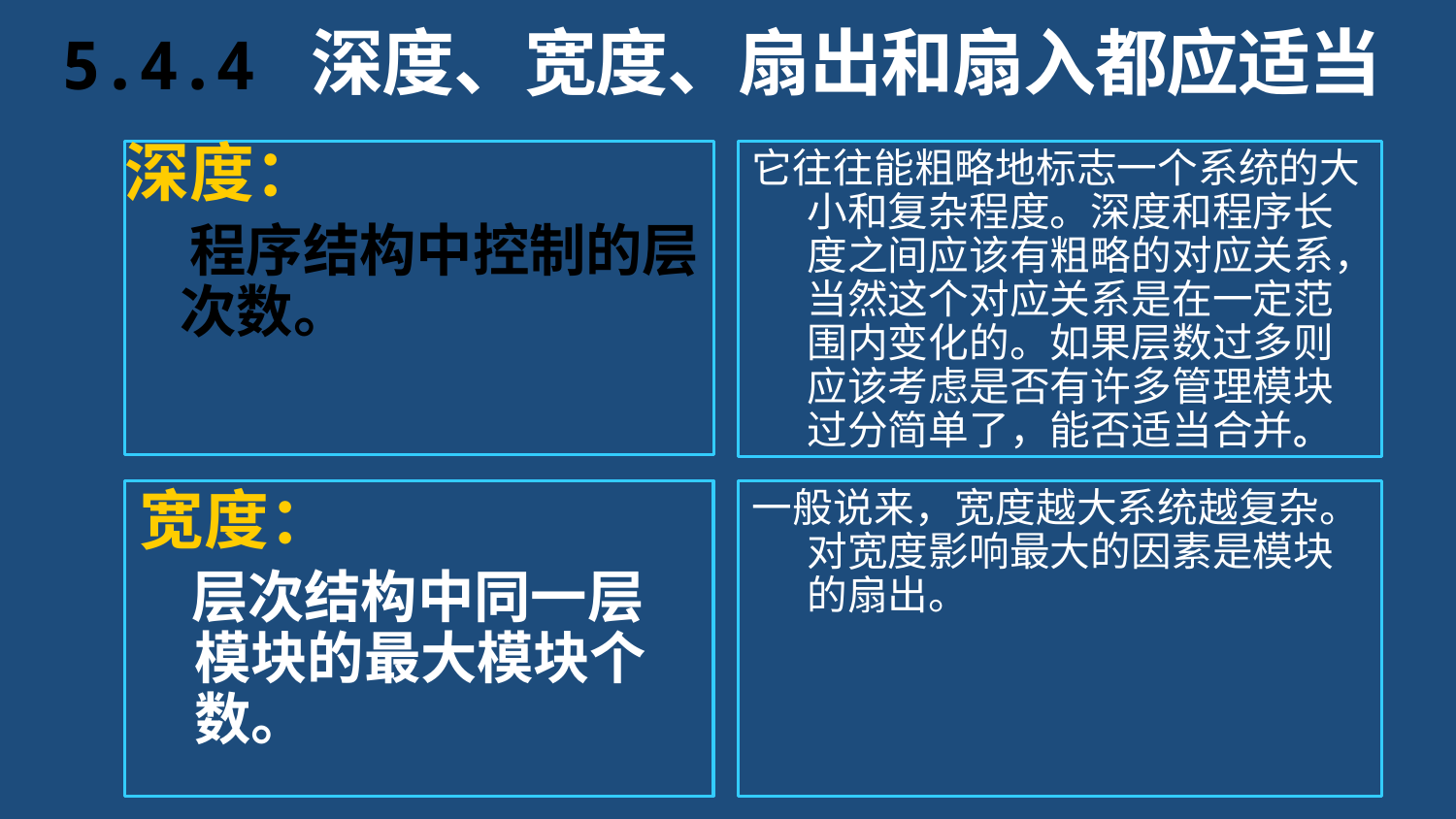

# 5.4.4 深度、宽度、扇出和扇入都应适当
深度：
    程序结构中控制的层次数。
它往往能粗略地标志一个系统的大小和复杂程度。深度和程序长度之间应该有粗略的对应关系，当然这个对应关系是在一定范围内变化的。如果层数过多则应该考虑是否有许多管理模块过分简单了，能否适当合并。
宽度：
   层次结构中同一层模块的最大模块个数。
一般说来，宽度越大系统越复杂。对宽度影响最大的因素是模块的扇出。